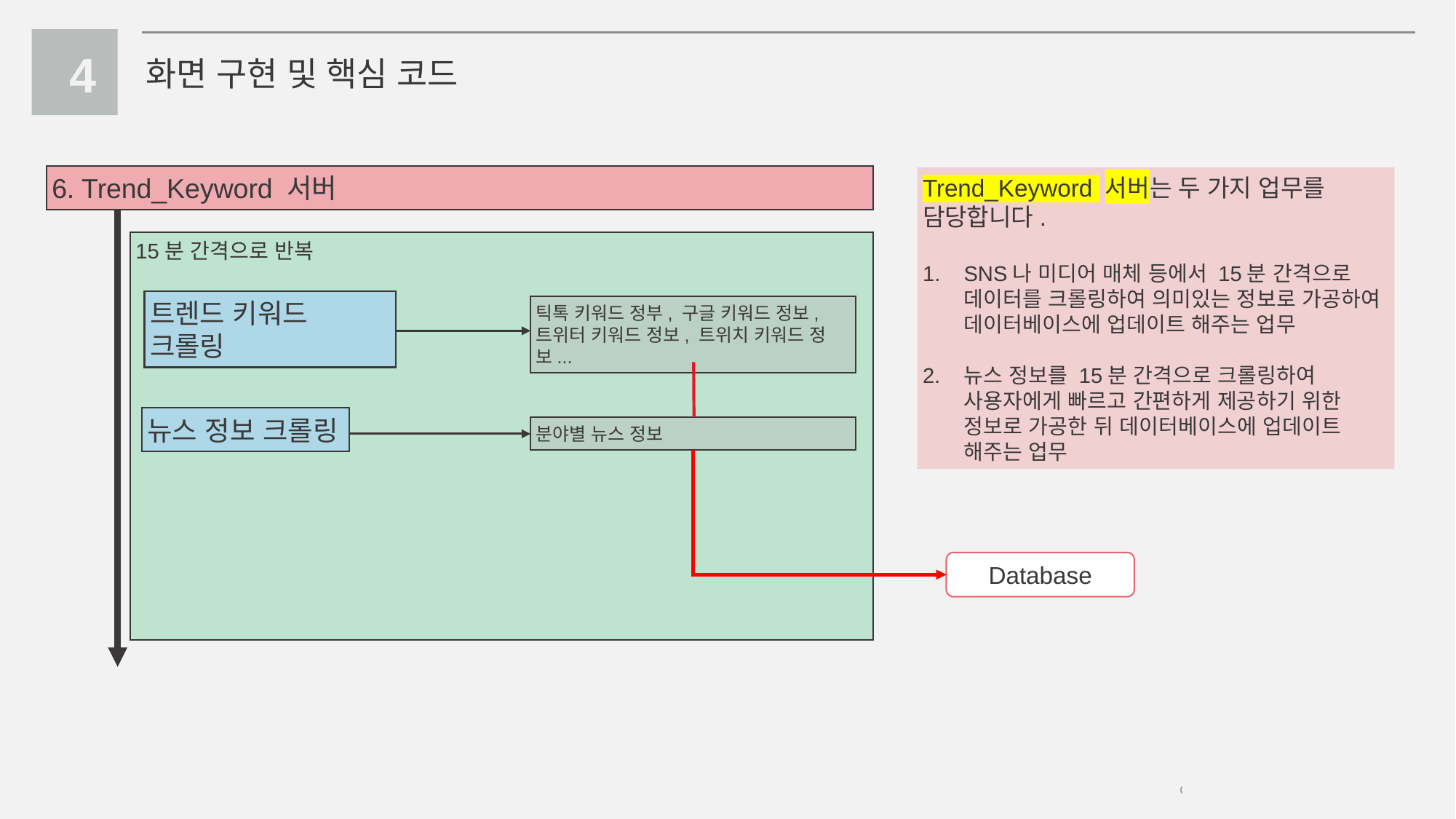

4
화면 구현 및 핵심 코드
6. Trend_Keyword 서버
Trend_Keyword 서버는 두 가지 업무를 담당합니다.

SNS나 미디어 매체 등에서 15분 간격으로 데이터를 크롤링하여 의미있는 정보로 가공하여 데이터베이스에 업데이트 해주는 업무

뉴스 정보를 15분 간격으로 크롤링하여 사용자에게 빠르고 간편하게 제공하기 위한 정보로 가공한 뒤 데이터베이스에 업데이트 해주는 업무
15분 간격으로 반복

트렌드 키워드 크롤링
틱톡 키워드 정부, 구글 키워드 정보, 트위터 키워드 정보, 트위치 키워드 정보...
뉴스 정보 크롤링
분야별 뉴스 정보
Database